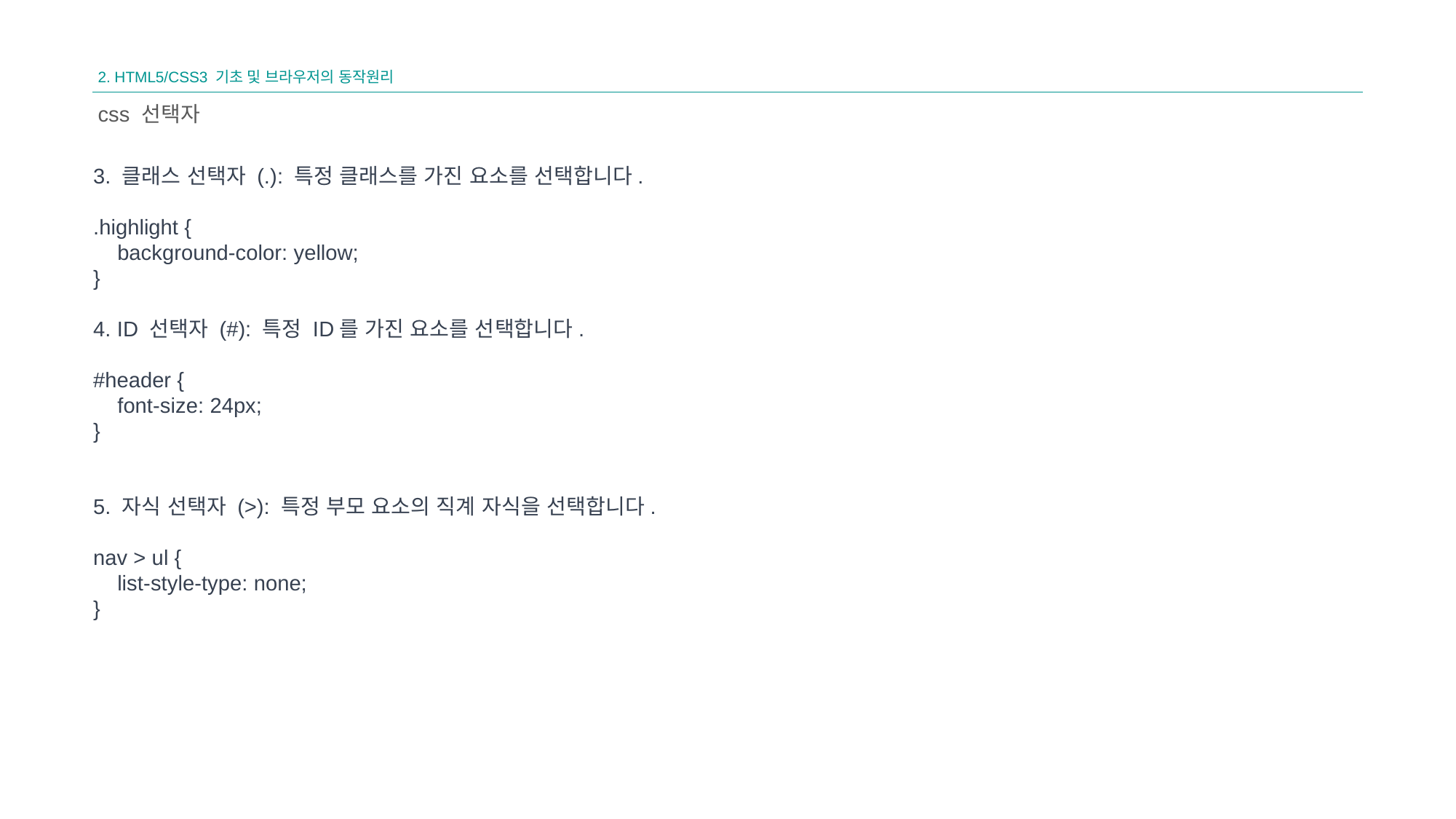

2. HTML5/CSS3 기초 및 브라우저의 동작원리

css 선택자

3. 클래스 선택자 (.): 특정 클래스를 가진 요소를 선택합니다.

.highlight {
    background-color: yellow;
}

4. ID 선택자 (#): 특정 ID를 가진 요소를 선택합니다.

#header {
    font-size: 24px;
}

5. 자식 선택자 (>): 특정 부모 요소의 직계 자식을 선택합니다.

nav > ul {
    list-style-type: none;
}